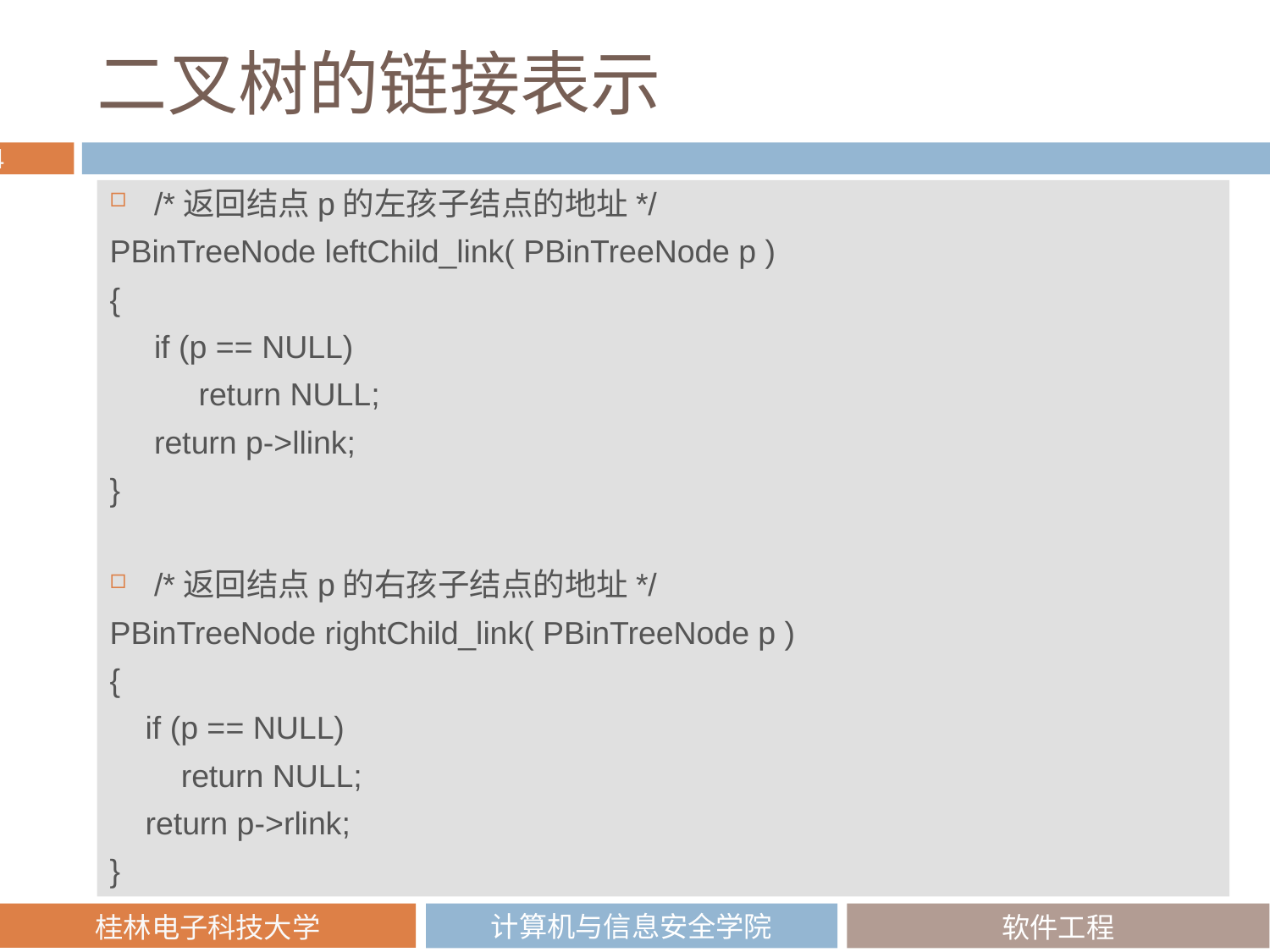

# 二叉树的链接表示
/*返回结点p的左孩子结点的地址*/
PBinTreeNode leftChild_link( PBinTreeNode p )
{
     if (p == NULL)
          return NULL;
     return p->llink;
}

/*返回结点p的右孩子结点的地址*/
PBinTreeNode rightChild_link( PBinTreeNode p )
{
    if (p == NULL)
        return NULL;
    return p->rlink;
}